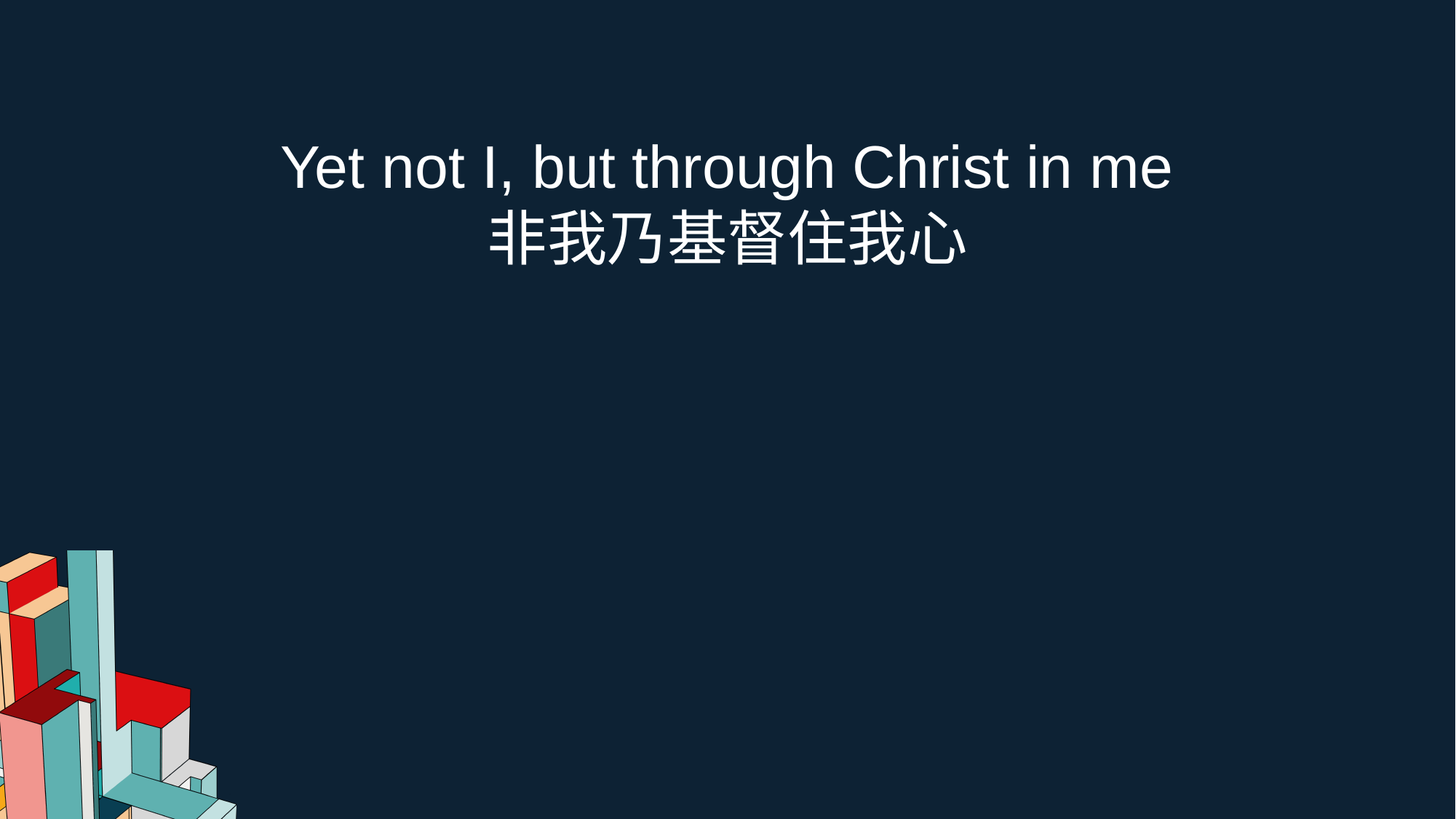

Yet not I, but through Christ in me
非我乃基督住我心